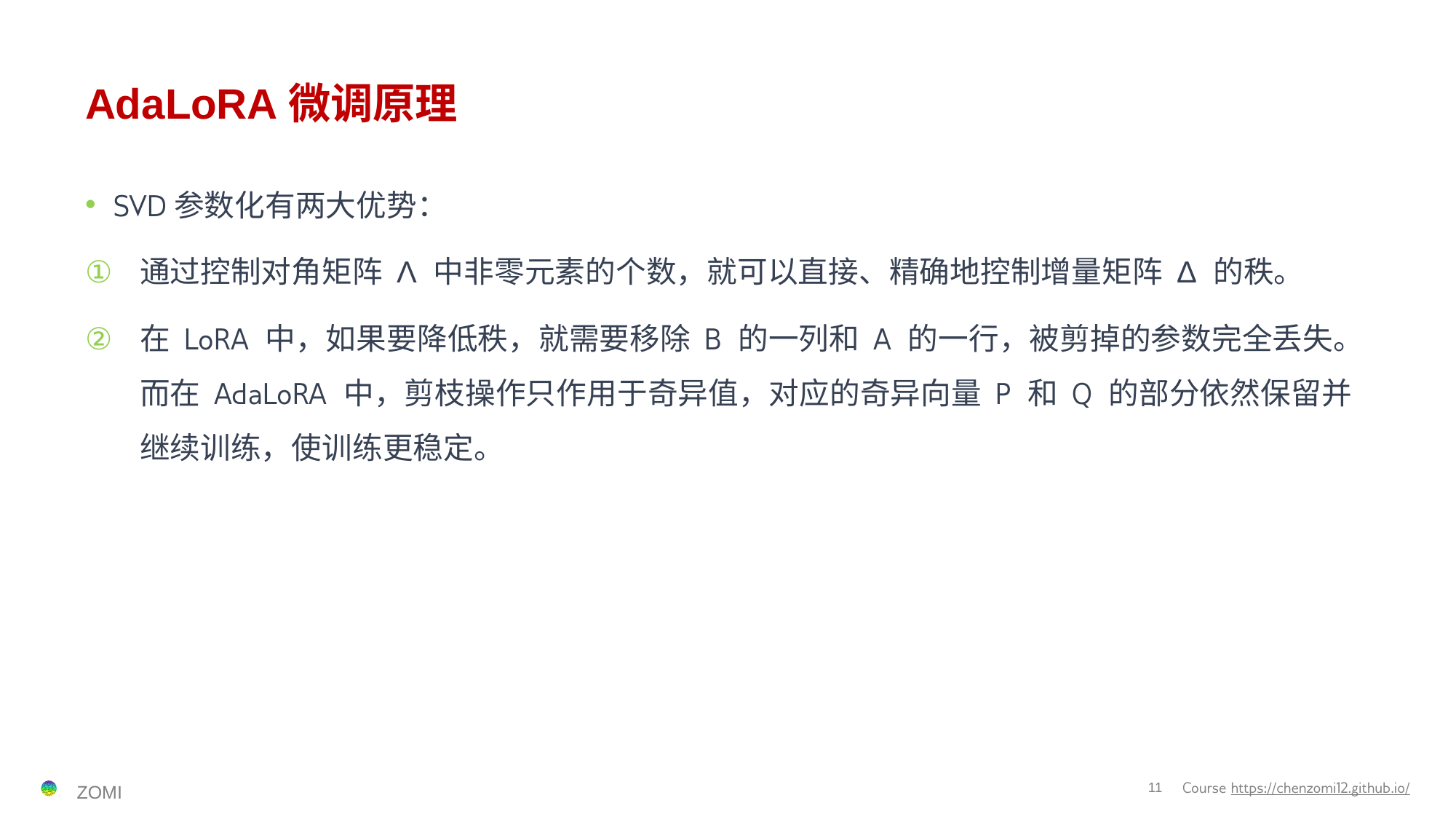

# AdaLoRA微调原理
SVD参数化有两大优势：
通过控制对角矩阵 Λ 中非零元素的个数，就可以直接、精确地控制增量矩阵 Δ 的秩。
在 LoRA 中，如果要降低秩，就需要移除 B 的一列和 A 的一行，被剪掉的参数完全丢失。而在 AdaLoRA 中，剪枝操作只作用于奇异值，对应的奇异向量 P 和 Q 的部分依然保留并继续训练，使训练更稳定。